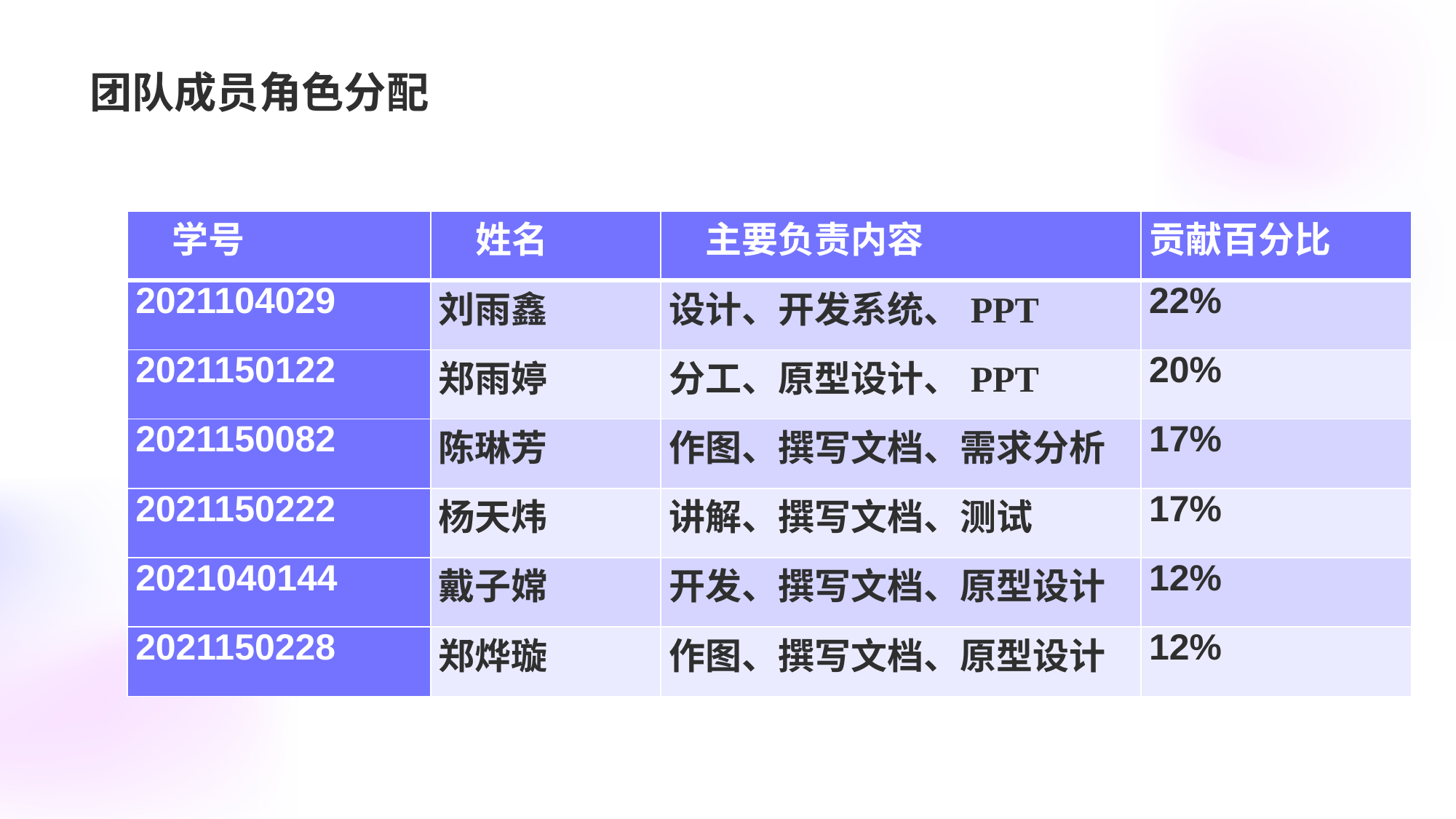

# 团队成员角色分配
| 学号 | 姓名 | 主要负责内容 | 贡献百分比 |
| --- | --- | --- | --- |
| 2021104029 | 刘雨鑫 | 设计、开发系统、PPT | 22% |
| 2021150122 | 郑雨婷 | 分工、原型设计、PPT | 20% |
| 2021150082 | 陈琳芳 | 作图、撰写文档、需求分析 | 17% |
| 2021150222 | 杨天炜 | 讲解、撰写文档、测试 | 17% |
| 2021040144 | 戴子嫦 | 开发、撰写文档、原型设计 | 12% |
| 2021150228 | 郑烨璇 | 作图、撰写文档、原型设计 | 12% |